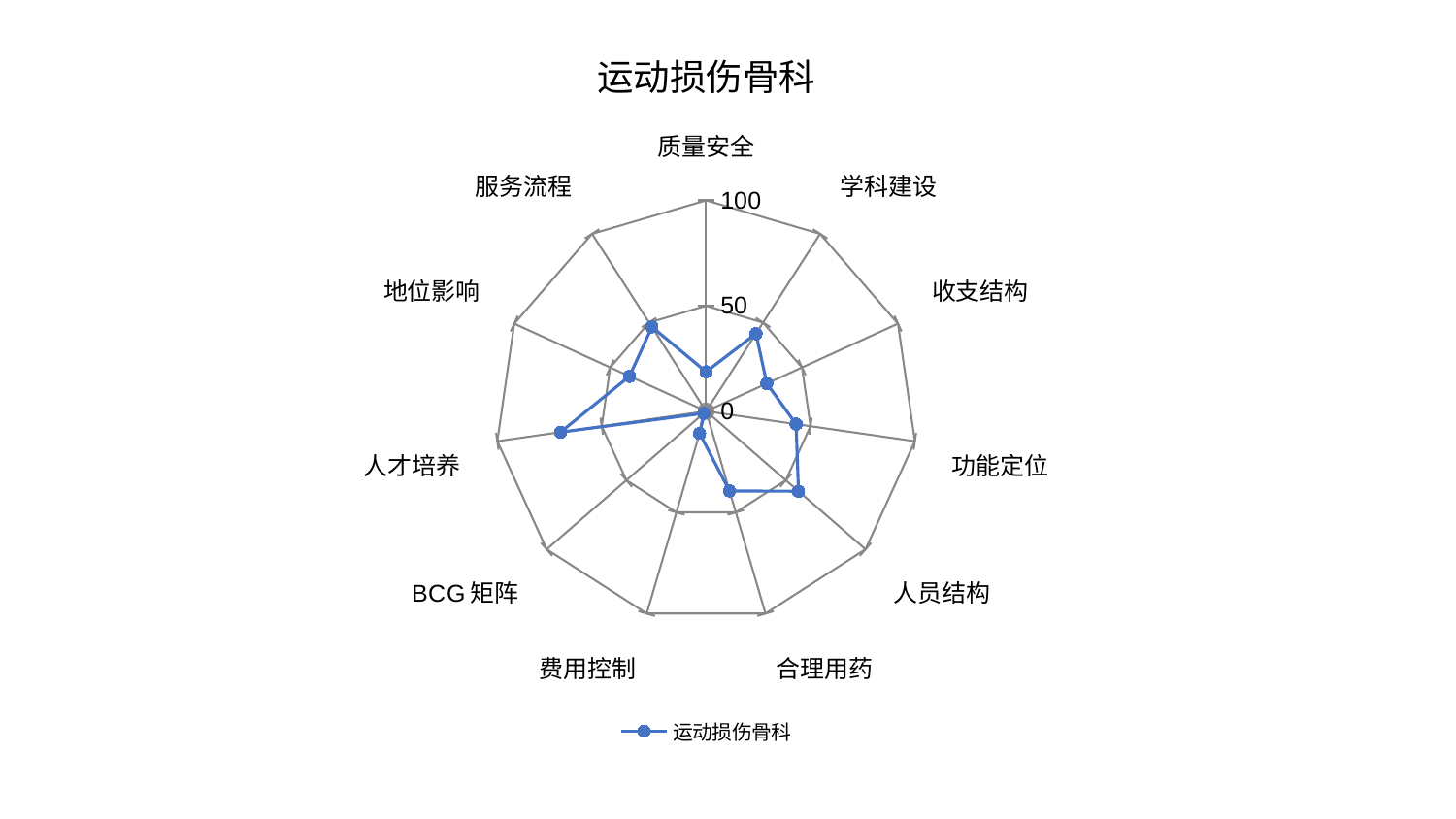

### Chart: 运动损伤骨科

| Category | 运动损伤骨科 |
|---|---|
| 质量安全 | 18.71582887966112 |
| 学科建设 | 43.74828233560455 |
| 收支结构 | 31.659532689217603 |
| 功能定位 | 43.10331889188855 |
| 人员结构 | 57.9542190531595 |
| 合理用药 | 39.40255966796563 |
| 费用控制 | 10.99379344332718 |
| BCG矩阵 | 1.4992732187282385 |
| 人才培养 | 69.75122554811952 |
| 地位影响 | 39.918324320413085 |
| 服务流程 | 47.548103616683065 |
171